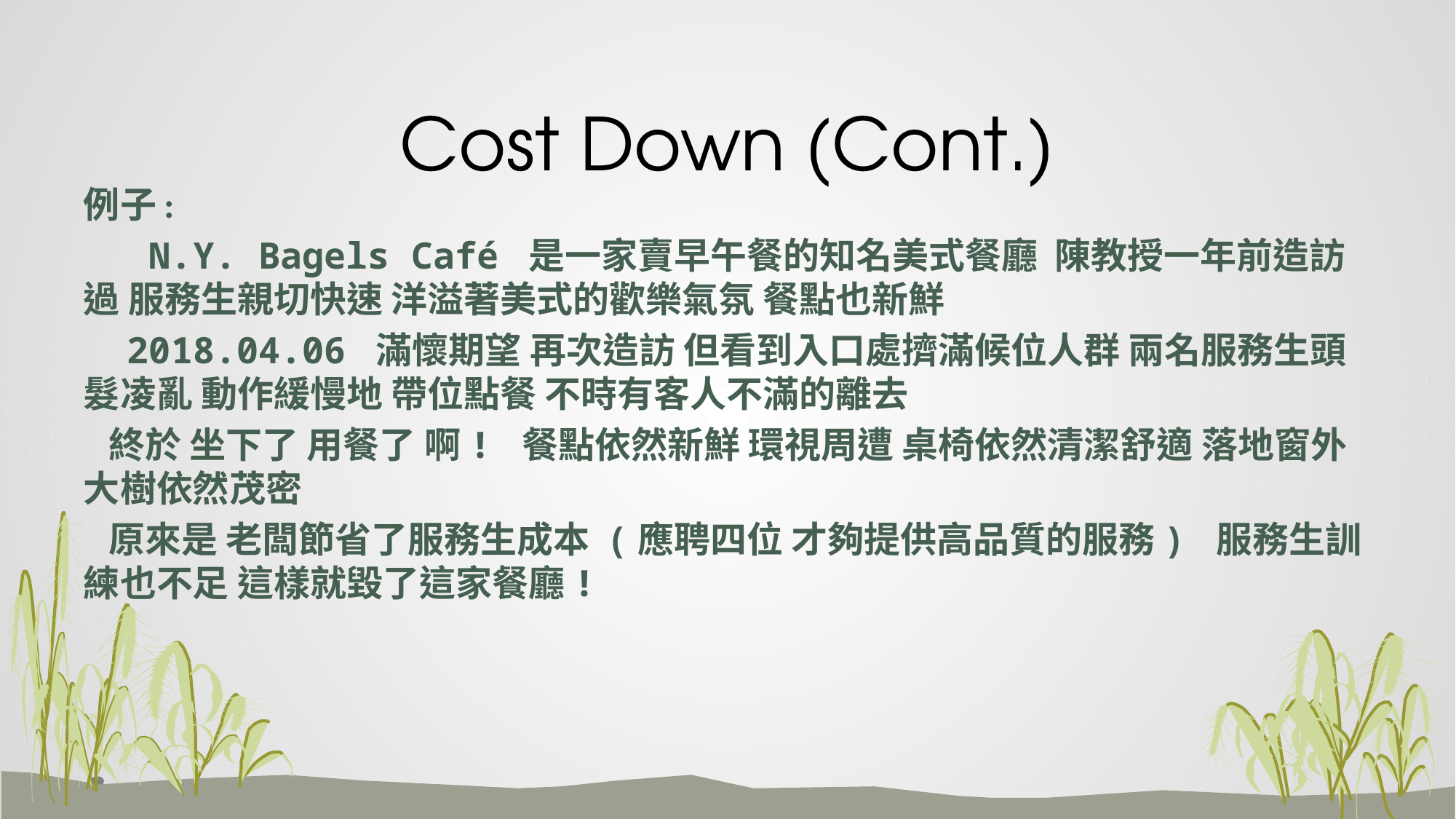

# Cost Down (Cont.)
例子:
   N.Y. Bagels Café 是一家賣早午餐的知名美式餐廳  陳教授一年前造訪過 服務生親切快速 洋溢著美式的歡樂氣氛 餐點也新鮮
  2018.04.06 滿懷期望 再次造訪 但看到入口處擠滿候位人群 兩名服務生頭髮凌亂 動作緩慢地 帶位點餐 不時有客人不滿的離去
  終於 坐下了 用餐了 啊! 餐點依然新鮮 環視周遭 桌椅依然清潔舒適 落地窗外 大樹依然茂密
  原來是 老闆節省了服務生成本 (應聘四位 才夠提供高品質的服務) 服務生訓練也不足 這樣就毀了這家餐廳!